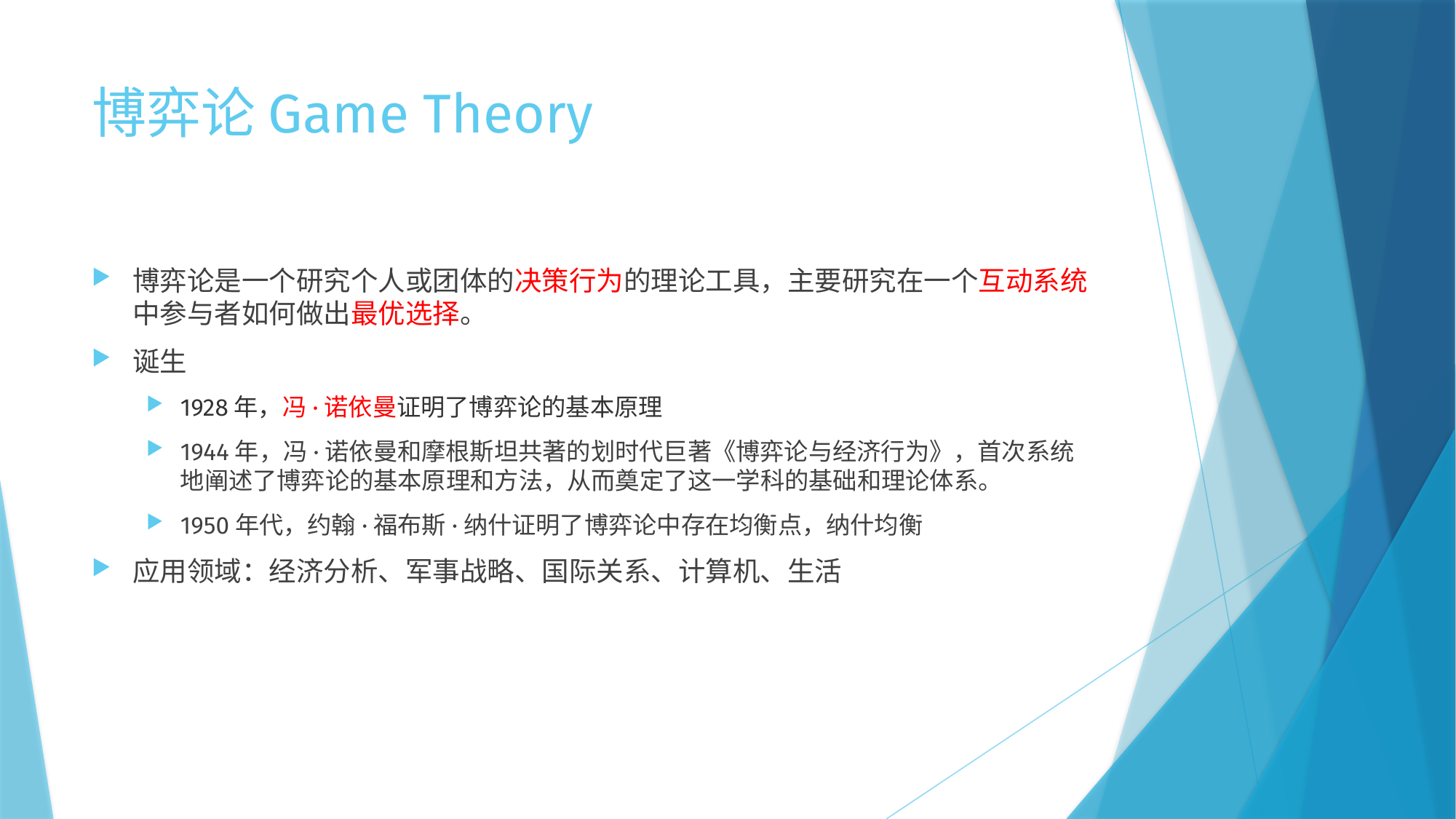

# 博弈论Game Theory
博弈论是一个研究个人或团体的决策行为的理论工具，主要研究在一个互动系统中参与者如何做出最优选择。
诞生
1928年，冯·诺依曼证明了博弈论的基本原理
1944年，冯·诺依曼和摩根斯坦共著的划时代巨著《博弈论与经济行为》，首次系统地阐述了博弈论的基本原理和方法，从而奠定了这一学科的基础和理论体系。
1950年代，约翰·福布斯·纳什证明了博弈论中存在均衡点，纳什均衡
应用领域：经济分析、军事战略、国际关系、计算机、生活